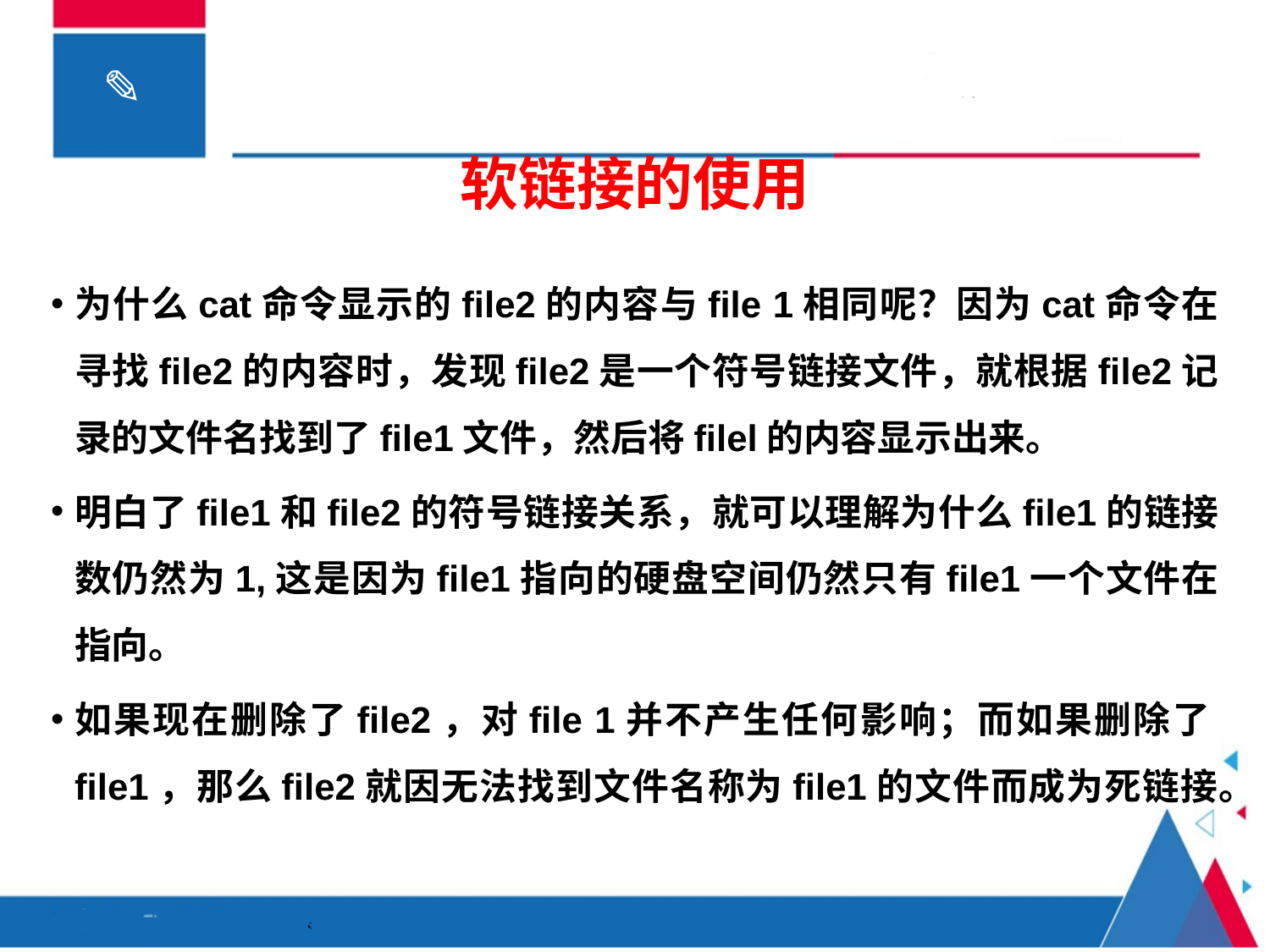

软链接的使用
为什么cat命令显示的file2的内容与file 1相同呢？因为cat命令在寻找file2的内容时，发现file2是一个符号链接文件，就根据file2记录的文件名找到了file1文件，然后将filel的内容显示出来。
明白了file1和file2的符号链接关系，就可以理解为什么file1的链接数仍然为1,这是因为file1指向的硬盘空间仍然只有file1一个文件在指向。
如果现在删除了file2，对file 1并不产生任何影响；而如果删除了file1，那么file2就因无法找到文件名称为file1的文件而成为死链接。